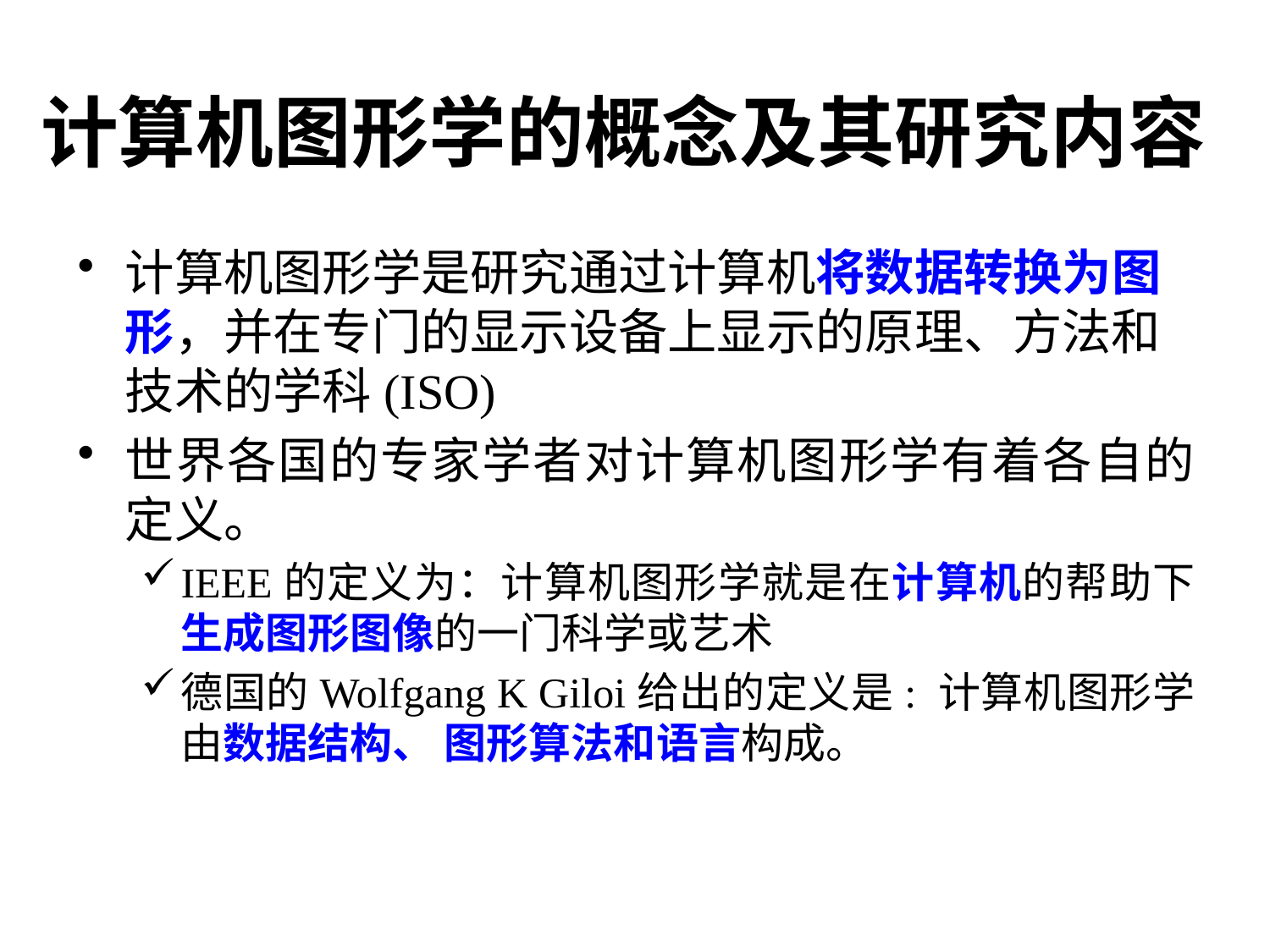

# 计算机图形学的概念及其研究内容
计算机图形学是研究通过计算机将数据转换为图形，并在专门的显示设备上显示的原理、方法和技术的学科(ISO)
世界各国的专家学者对计算机图形学有着各自的定义。
IEEE的定义为：计算机图形学就是在计算机的帮助下生成图形图像的一门科学或艺术
德国的Wolfgang K Giloi给出的定义是: 计算机图形学由数据结构、 图形算法和语言构成。